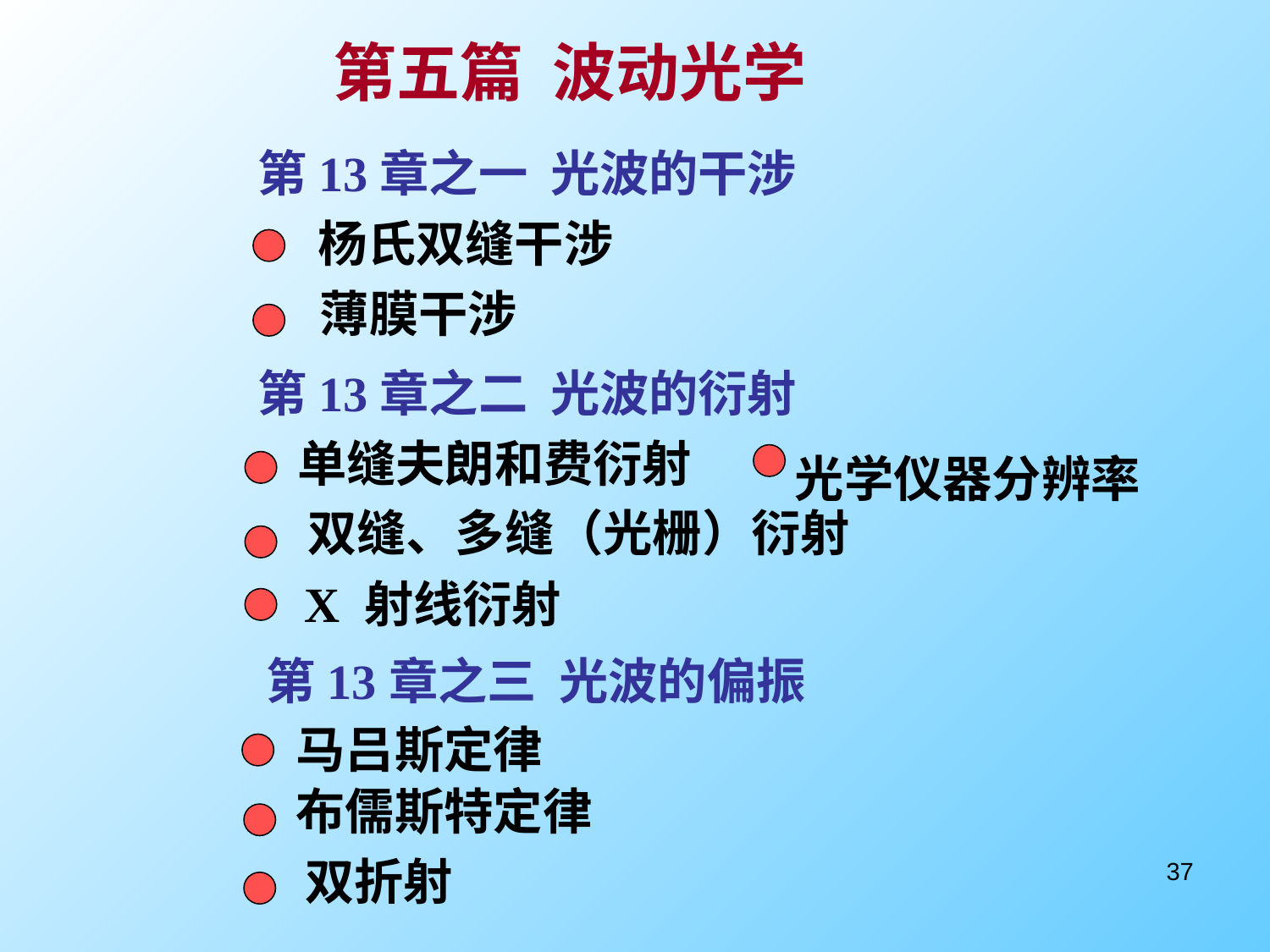

第五篇  波动光学
第13章之一  光波的干涉
杨氏双缝干涉

薄膜干涉

第13章之二  光波的衍射
单缝夫朗和费衍射
光学仪器分辨率

双缝、多缝（光栅）衍射

X 射线衍射

第13章之三  光波的偏振
马吕斯定律

布儒斯特定律

双折射
37